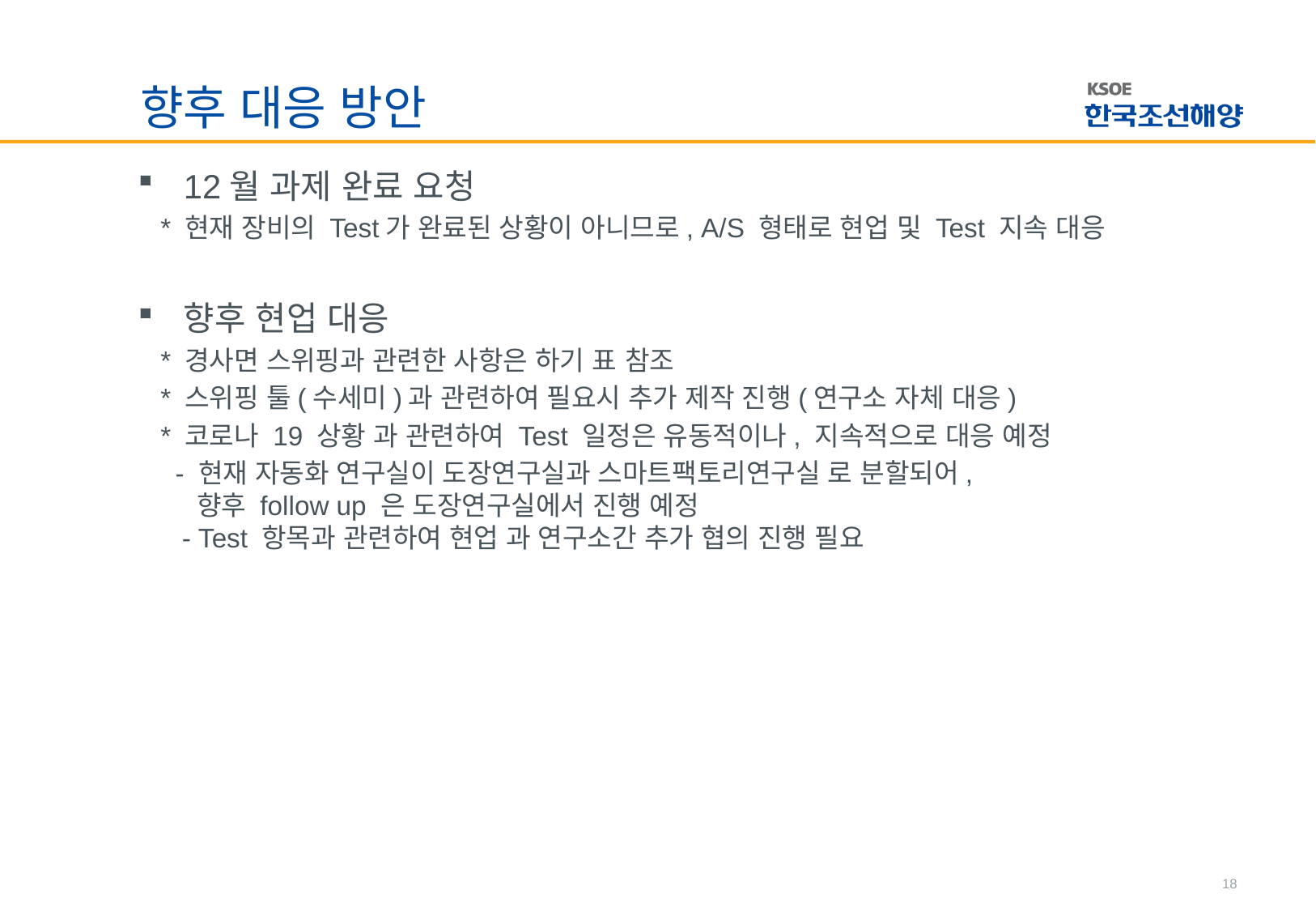

# 향후 대응 방안
12월 과제 완료 요청
   * 현재 장비의 Test가 완료된 상황이 아니므로, A/S 형태로 현업 및 Test 지속 대응

향후 현업 대응
   * 경사면 스위핑과 관련한 사항은 하기 표 참조
   * 스위핑 툴(수세미)과 관련하여 필요시 추가 제작 진행(연구소 자체 대응)
   * 코로나 19 상황 과 관련하여 Test 일정은 유동적이나, 지속적으로 대응 예정
     - 현재 자동화 연구실이 도장연구실과 스마트팩토리연구실 로 분할되어,
       향후 follow up 은 도장연구실에서 진행 예정
     - Test 항목과 관련하여 현업 과 연구소간 추가 협의 진행 필요
18